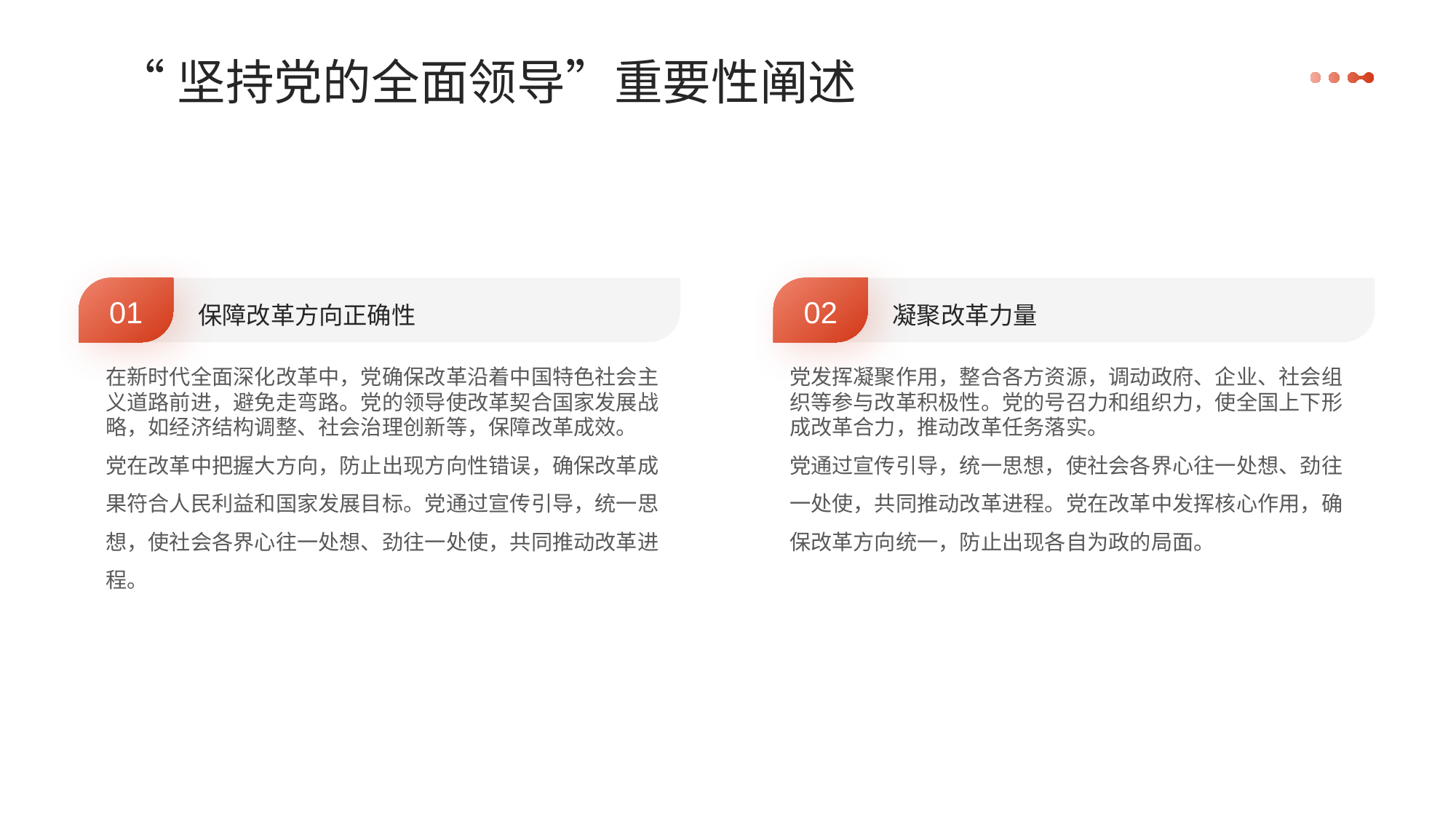

“坚持党的全面领导”重要性阐述

01
保障改革方向正确性
02
凝聚改革力量
在新时代全面深化改革中，党确保改革沿着中国特色社会主义道路前进，避免走弯路。党的领导使改革契合国家发展战略，如经济结构调整、社会治理创新等，保障改革成效。
党在改革中把握大方向，防止出现方向性错误，确保改革成果符合人民利益和国家发展目标。党通过宣传引导，统一思想，使社会各界心往一处想、劲往一处使，共同推动改革进程。
党发挥凝聚作用，整合各方资源，调动政府、企业、社会组织等参与改革积极性。党的号召力和组织力，使全国上下形成改革合力，推动改革任务落实。
党通过宣传引导，统一思想，使社会各界心往一处想、劲往一处使，共同推动改革进程。党在改革中发挥核心作用，确保改革方向统一，防止出现各自为政的局面。